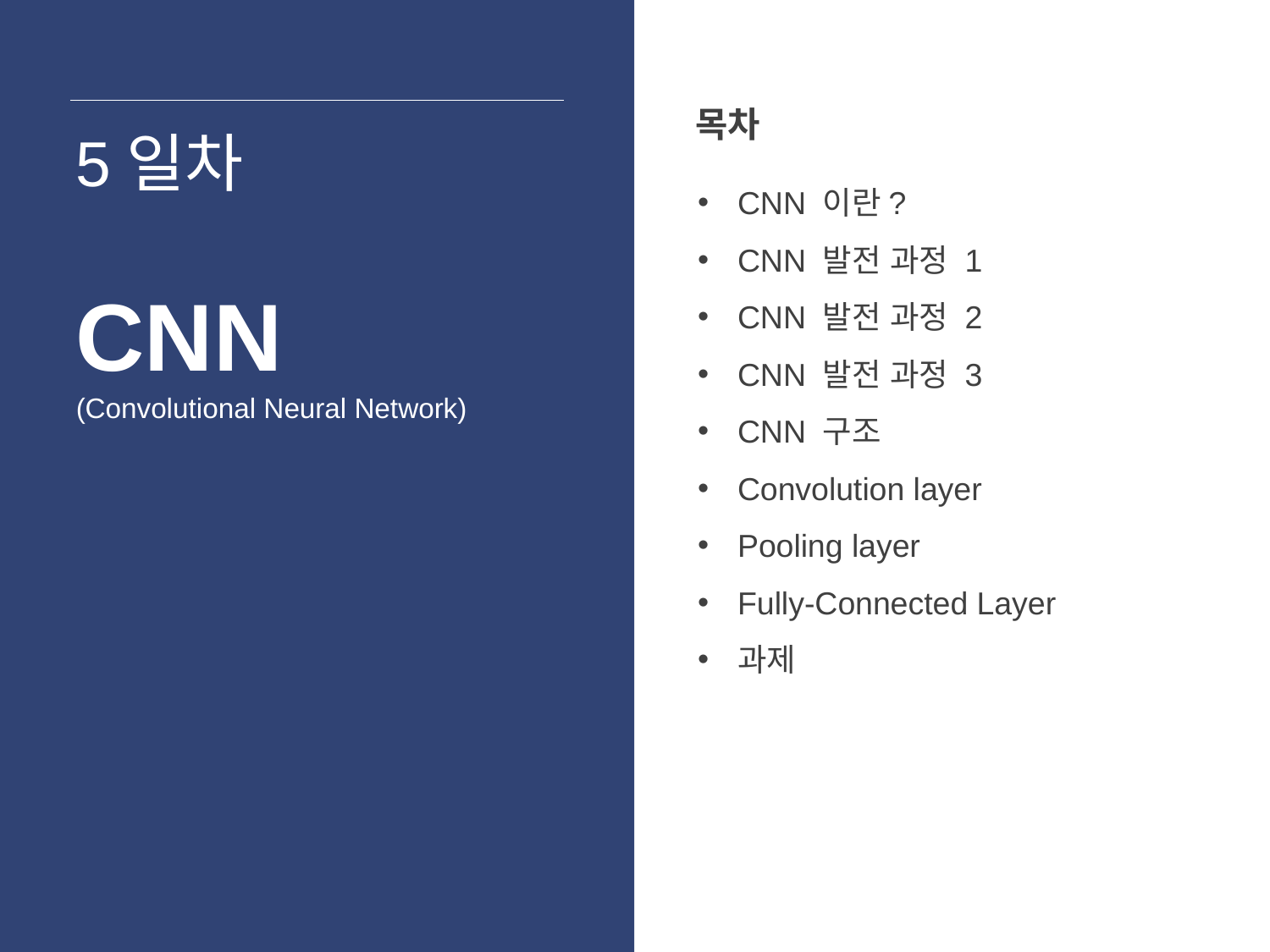

목차
5일차
CNN 이란?
CNN 발전 과정 1
CNN 발전 과정 2
CNN 발전 과정 3
CNN 구조
Convolution layer
Pooling layer
Fully-Connected Layer
과제
CNN
(Convolutional Neural Network)